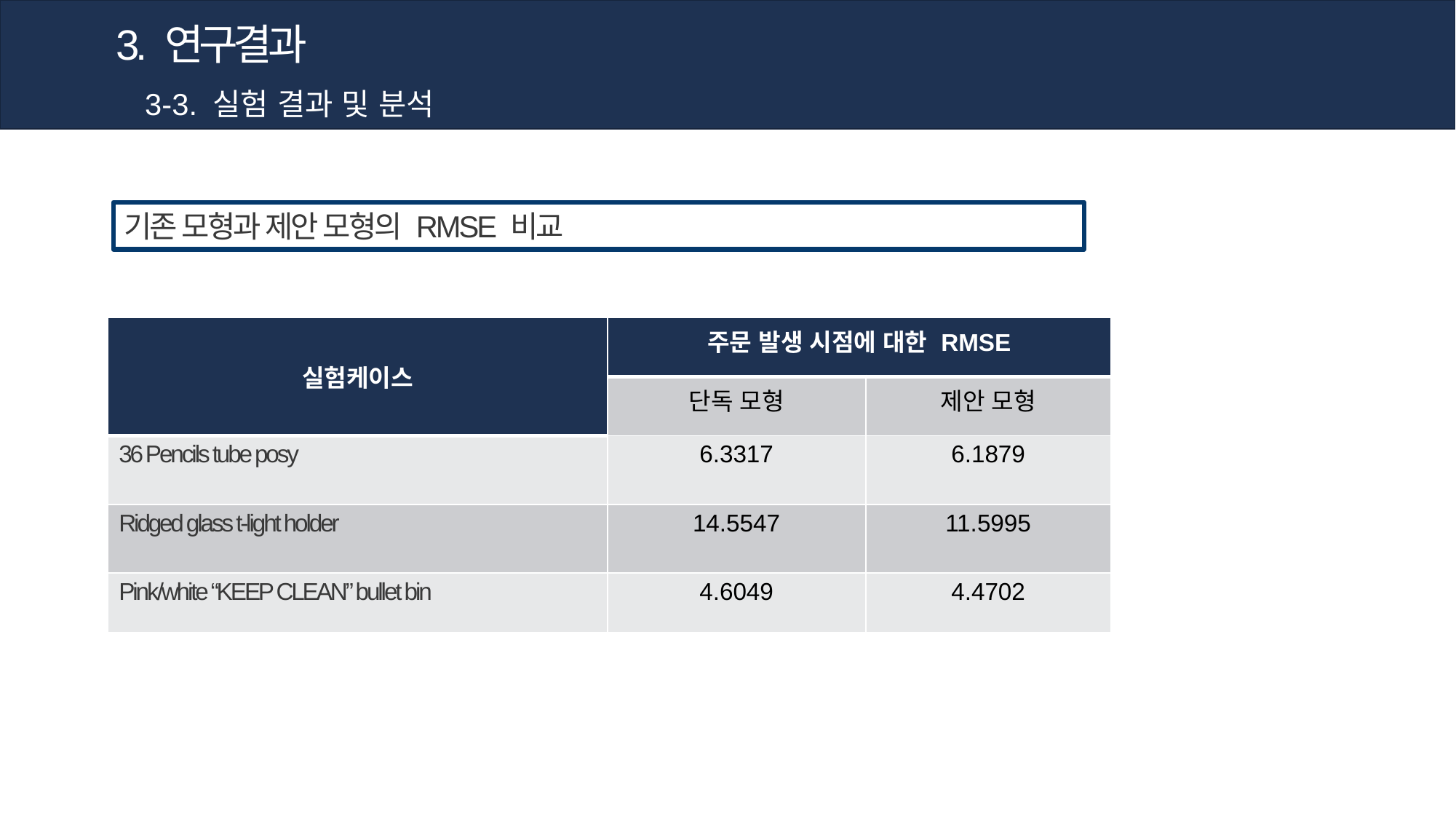

3. 연구결과

3-3. 실험 결과 및 분석
기존 모형과 제안 모형의 RMSE 비교
| 실험케이스 | 주문 발생 시점에 대한 RMSE |  |
| --- | --- | --- |
|  | 단독 모형 | 제안 모형 |
| 36 Pencils tube posy | 6.3317 | 6.1879 |
| Ridged glass t-light holder | 14.5547 | 11.5995 |
| Pink/white “KEEP CLEAN” bullet bin | 4.6049 | 4.4702 |